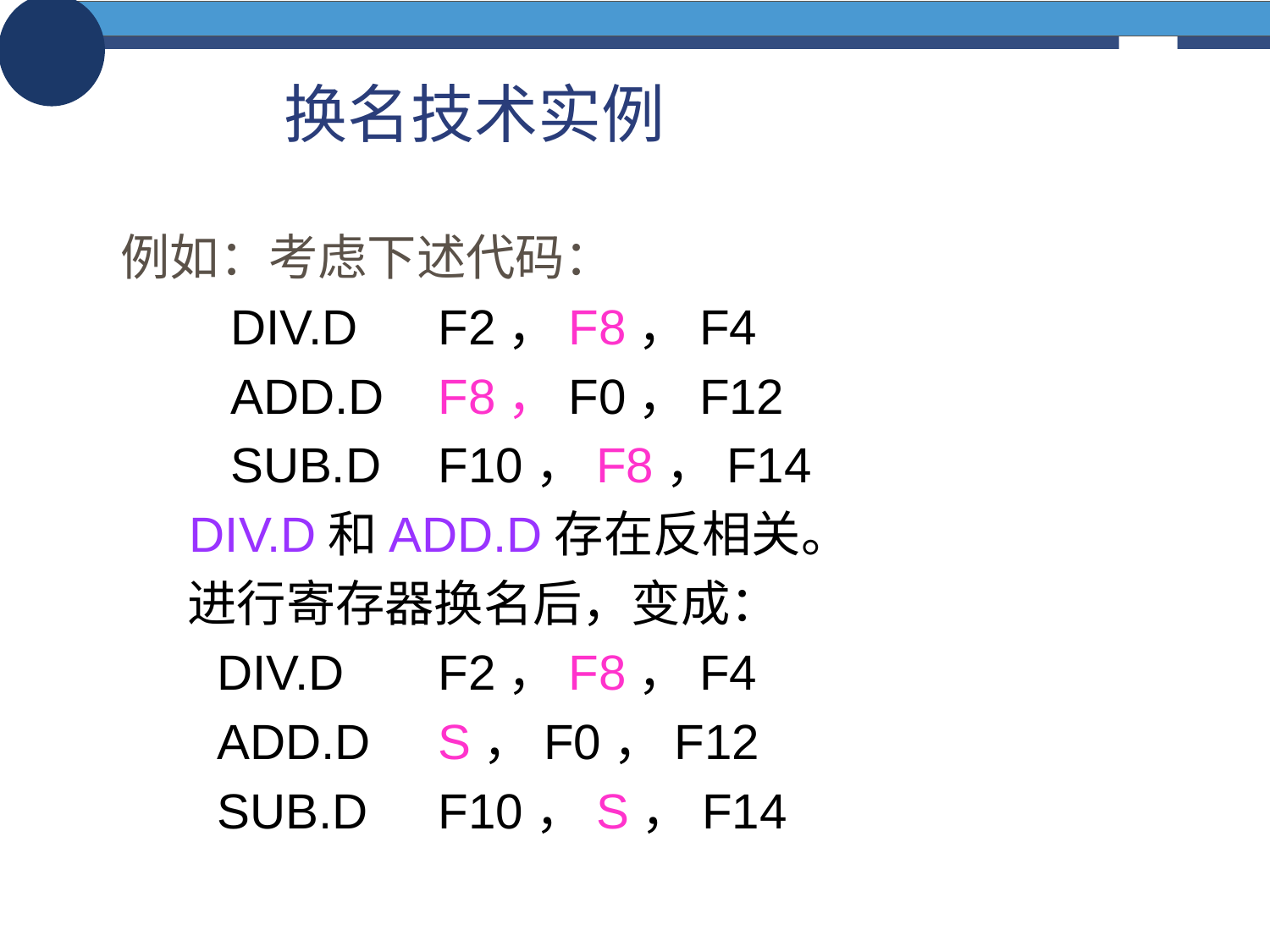

# 换名技术实例
例如：考虑下述代码：
        DIV.D	F2，F8，F4
        ADD.D	F8，F0，F12
        SUB.D	F10，F8，F14
     DIV.D和ADD.D存在反相关。
     进行寄存器换名后，变成：
       DIV.D	F2，F8，F4
       ADD.D	S，F0，F12
       SUB.D	F10，S，F14